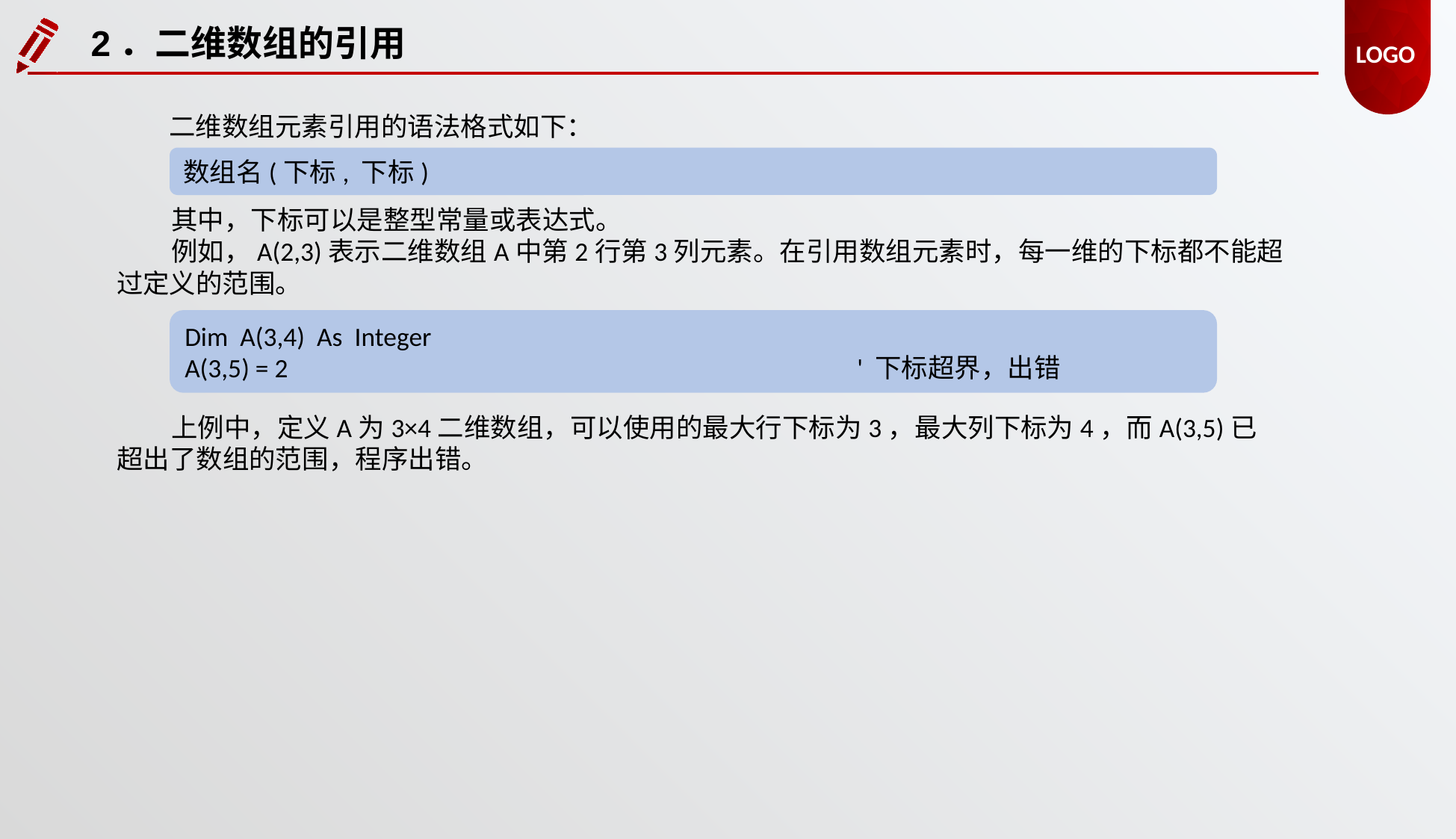

2．二维数组的引用
二维数组元素引用的语法格式如下：
数组名(下标, 下标)
其中，下标可以是整型常量或表达式。
例如，A(2,3)表示二维数组A中第2行第3列元素。在引用数组元素时，每一维的下标都不能超过定义的范围。
Dim  A(3,4)  As  Integer
A(3,5) = 2						' 下标超界，出错
上例中，定义A为3×4二维数组，可以使用的最大行下标为3，最大列下标为4，而A(3,5)已超出了数组的范围，程序出错。